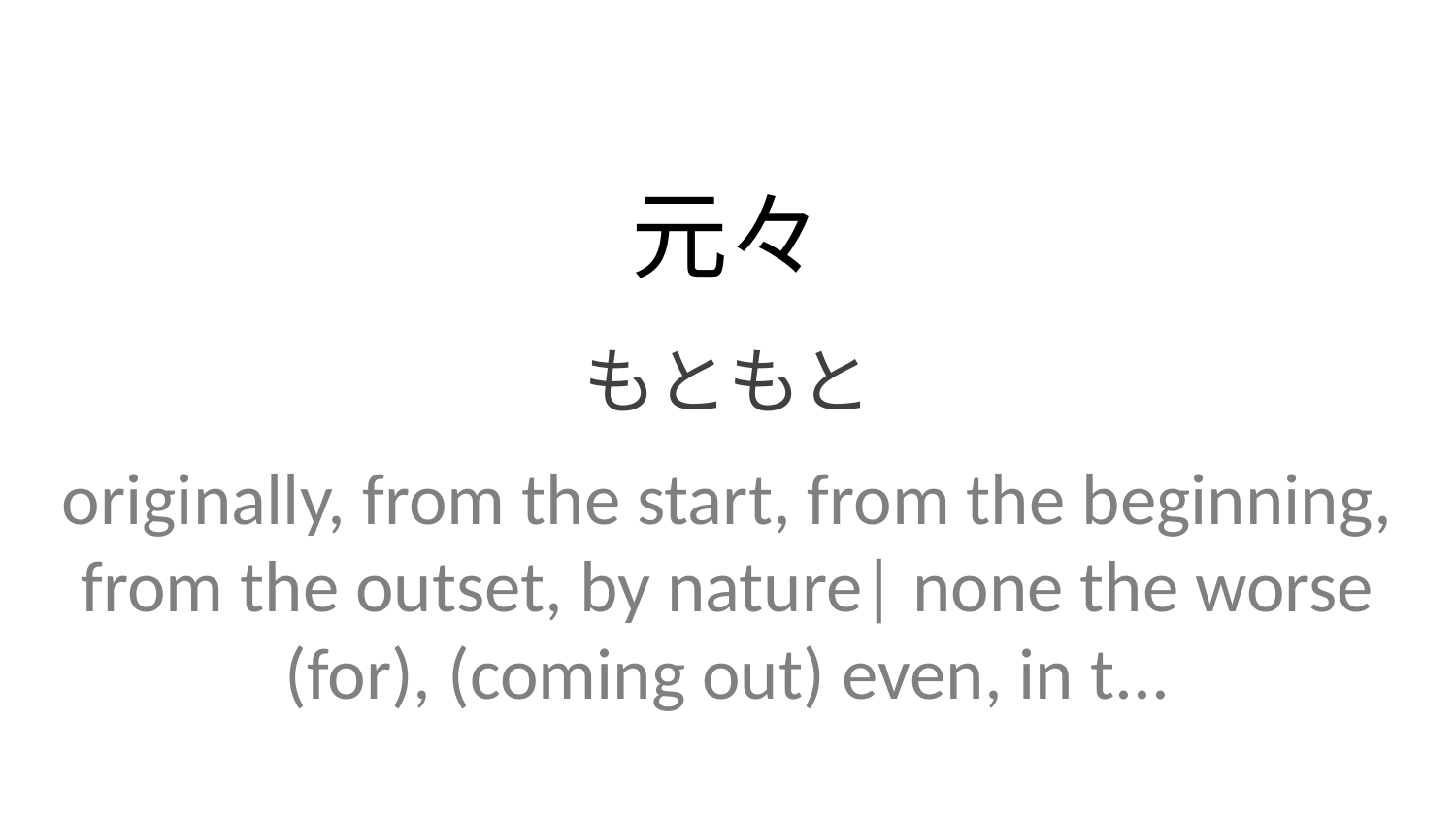

元々

もともと
originally, from the start, from the beginning, from the outset, by nature| none the worse (for), (coming out) even, in t...